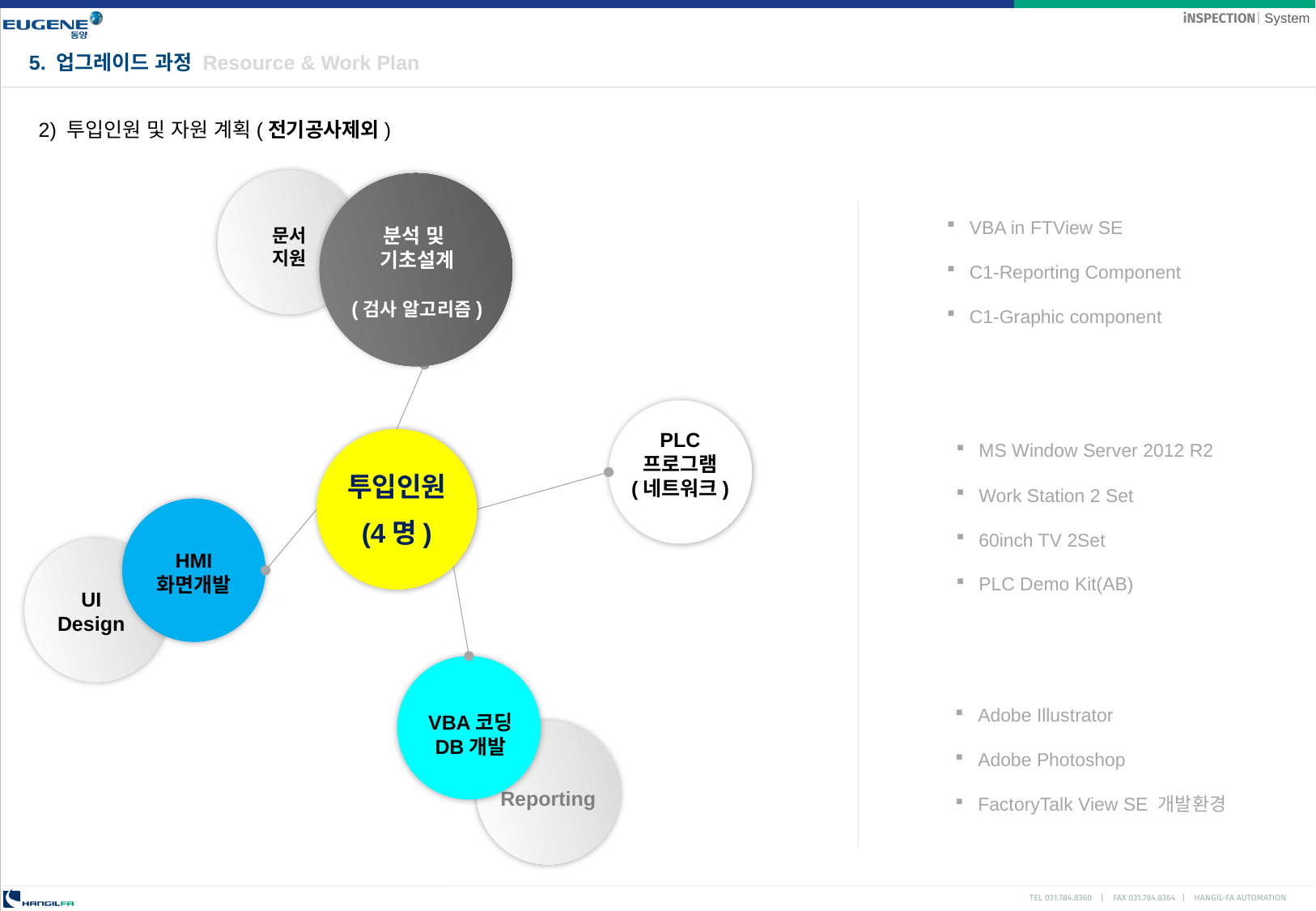

5. 업그레이드 과정 Resource & Work Plan
2) 투입인원 및 자원 계획(전기공사제외)

문서
지원

분석 및
기초설계

(검사 알고리즘)
VBA in FTView SE
C1-Reporting Component
C1-Graphic component

PLC
프로그램
(네트워크)
MS Window Server 2012 R2
Work Station 2 Set
60inch TV 2Set
PLC Demo Kit(AB)
투입인원
(4명)

HMI
화면개발

UI
Design

VBA코딩
DB개발
Adobe Illustrator
Adobe Photoshop
FactoryTalk View SE 개발환경

Reporting